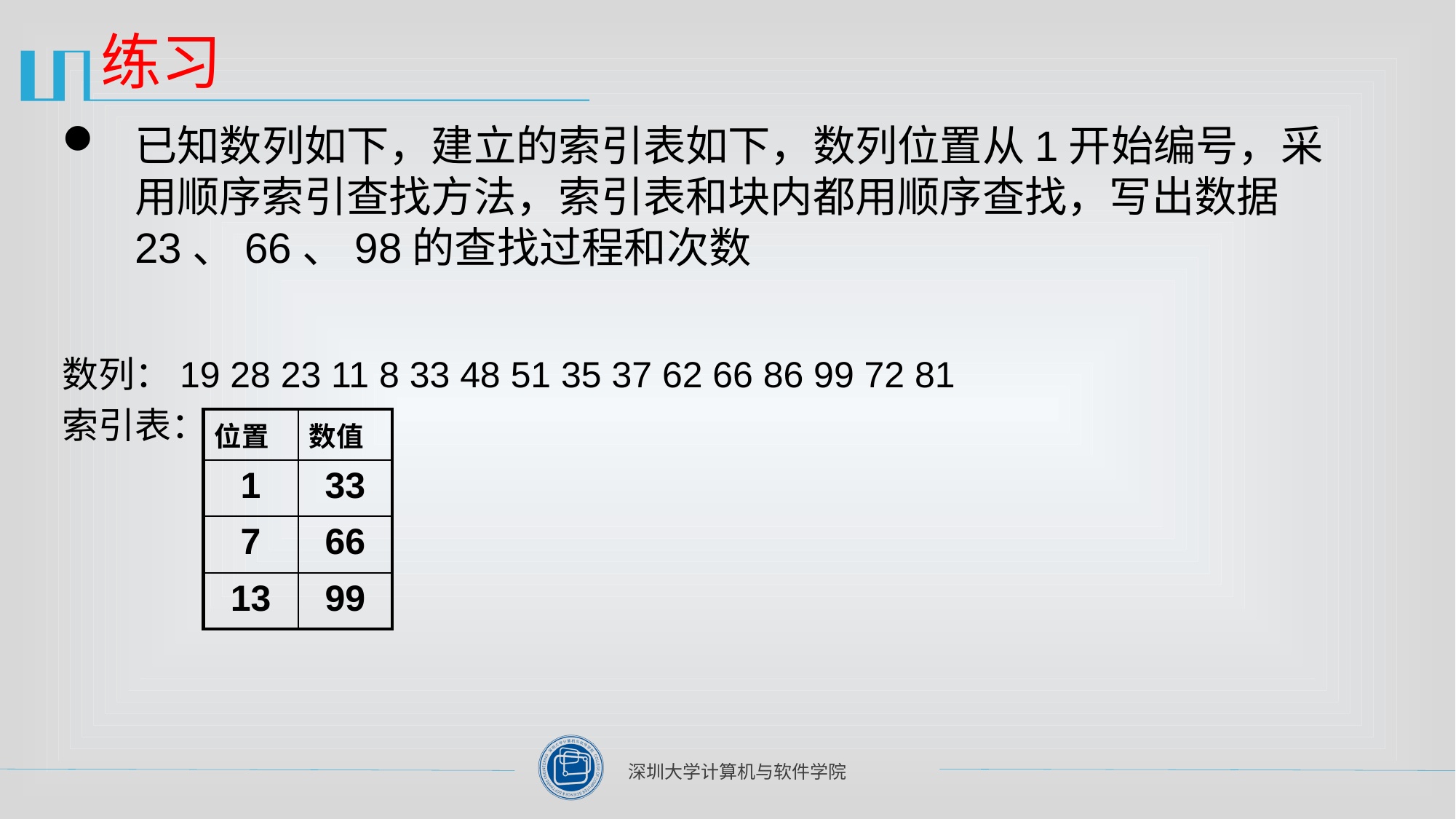

# 练习
已知数列如下，建立的索引表如下，数列位置从1开始编号，采用顺序索引查找方法，索引表和块内都用顺序查找，写出数据23、66、98的查找过程和次数

数列：19 28 23 11 8 33 48 51 35 37 62 66 86 99 72 81
索引表：

| 位置 | 数值 |
| --- | --- |
| 1 | 33 |
| 7 | 66 |
| 13 | 99 |
35